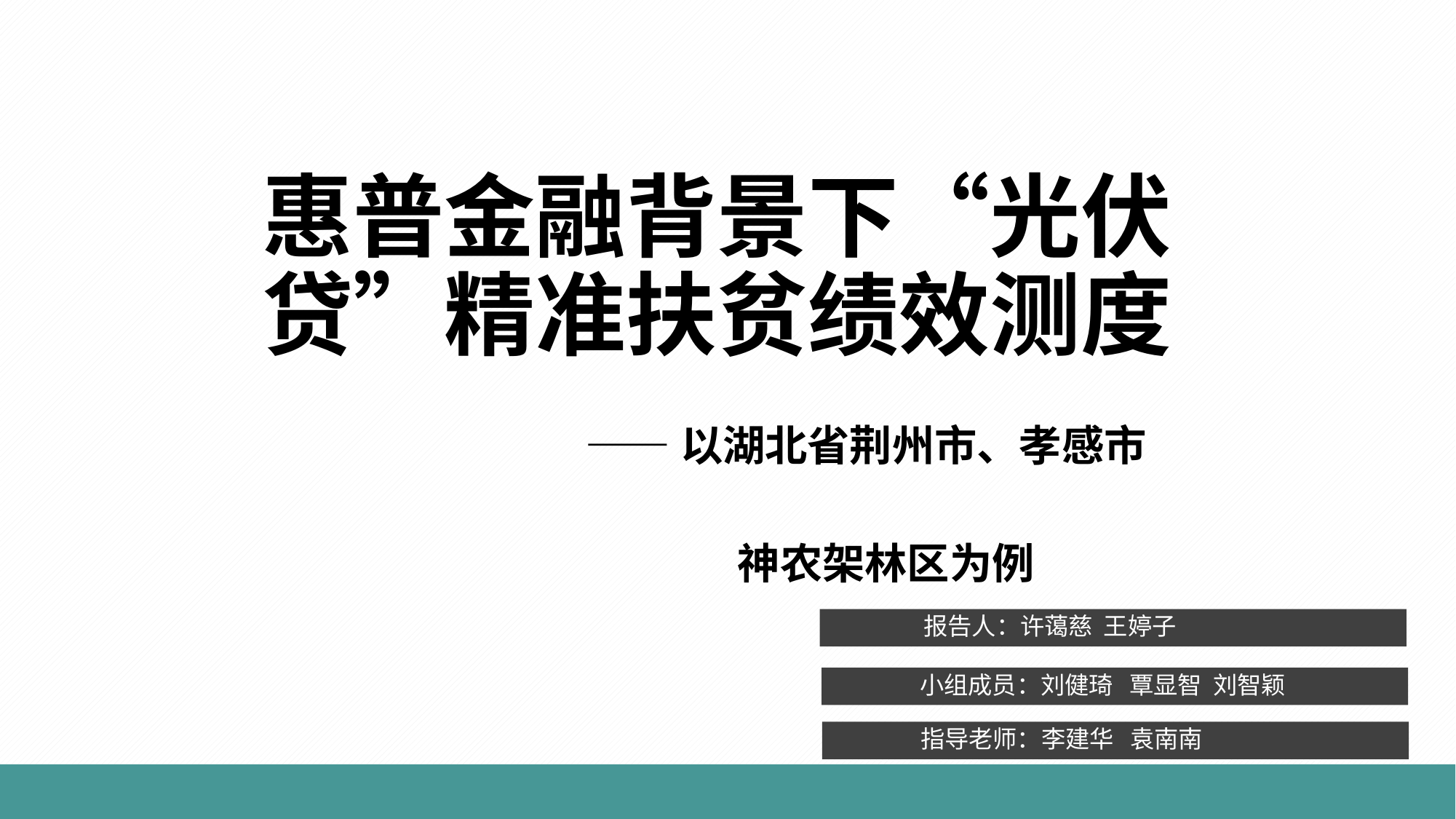

惠普金融背景下“光伏贷”精准扶贫绩效测度
                   ——以湖北省荆州市、孝感市
                                  神农架林区为例
                报告人：许蔼慈  王婷子

               小组成员：刘健琦   覃显智  刘智颖

               指导老师：李建华   袁南南